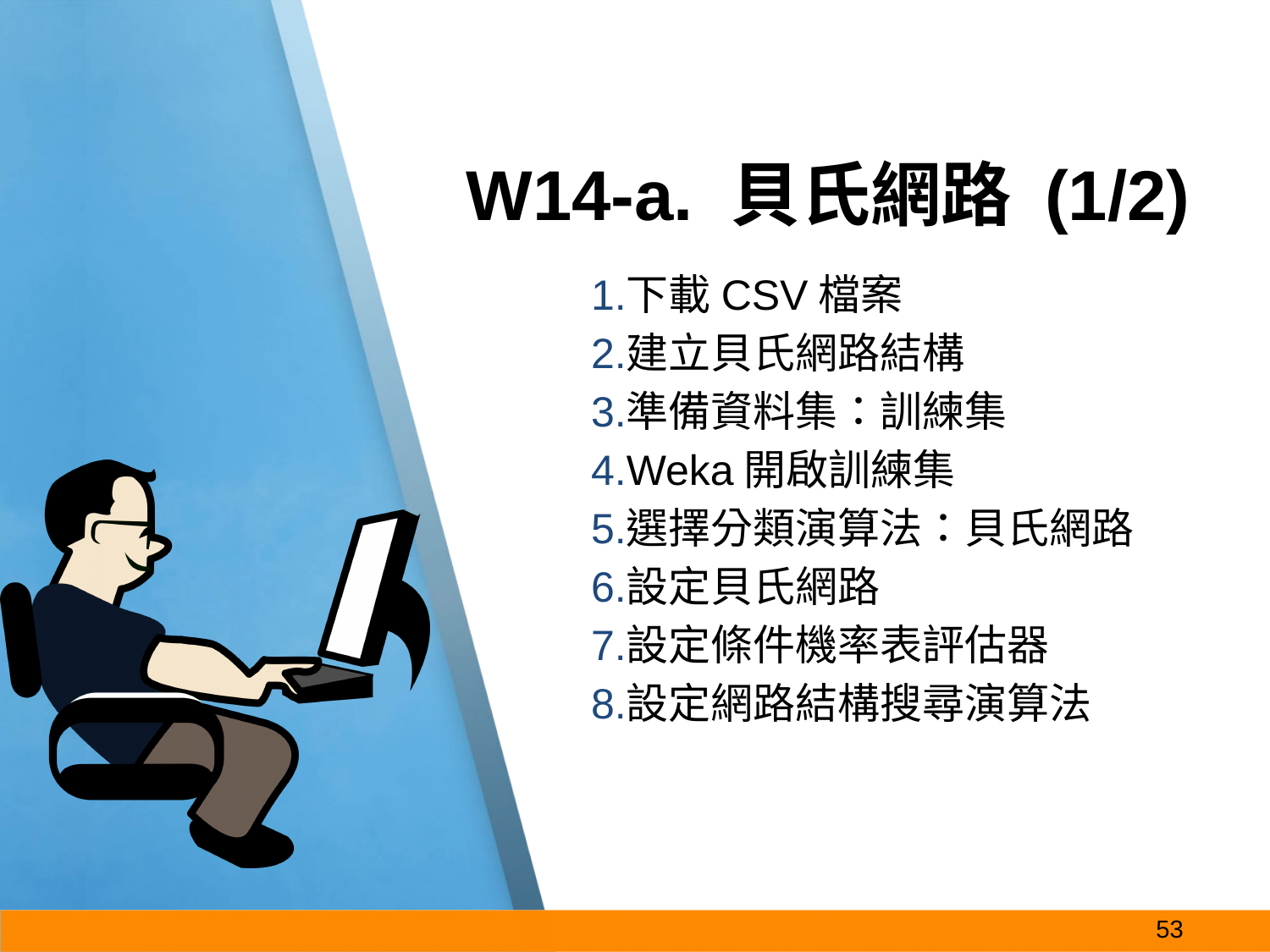

# W14-a. 貝氏網路 (1/2)
下載CSV檔案
建立貝氏網路結構
準備資料集：訓練集
Weka開啟訓練集
選擇分類演算法：貝氏網路
設定貝氏網路
設定條件機率表評估器
設定網路結構搜尋演算法
53